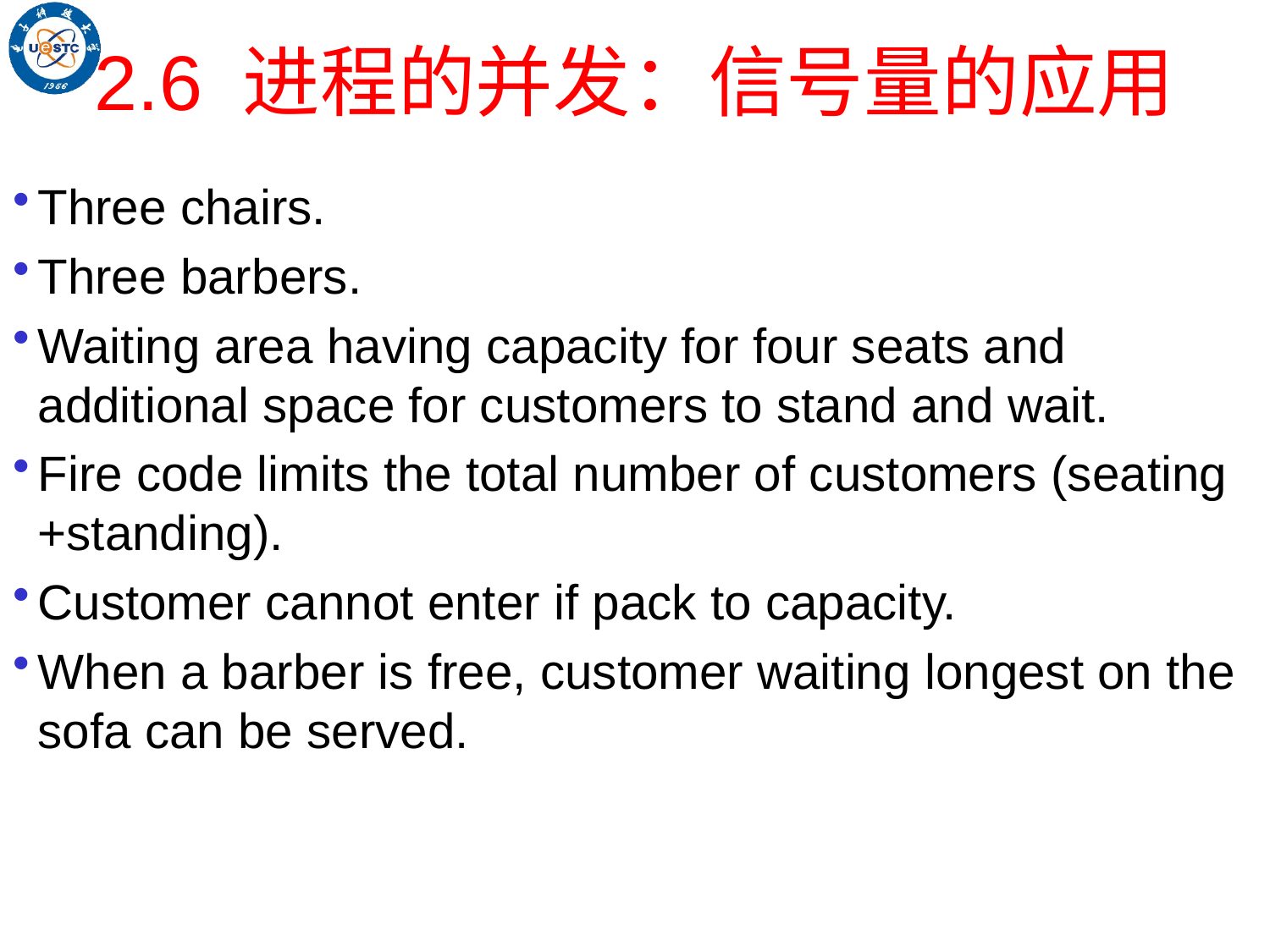

# 2.6 进程的并发：信号量的应用
Three chairs.
Three barbers.
Waiting area having capacity for four seats and additional space for customers to stand and wait.
Fire code limits the total number of customers (seating +standing).
Customer cannot enter if pack to capacity.
When a barber is free, customer waiting longest on the sofa can be served.